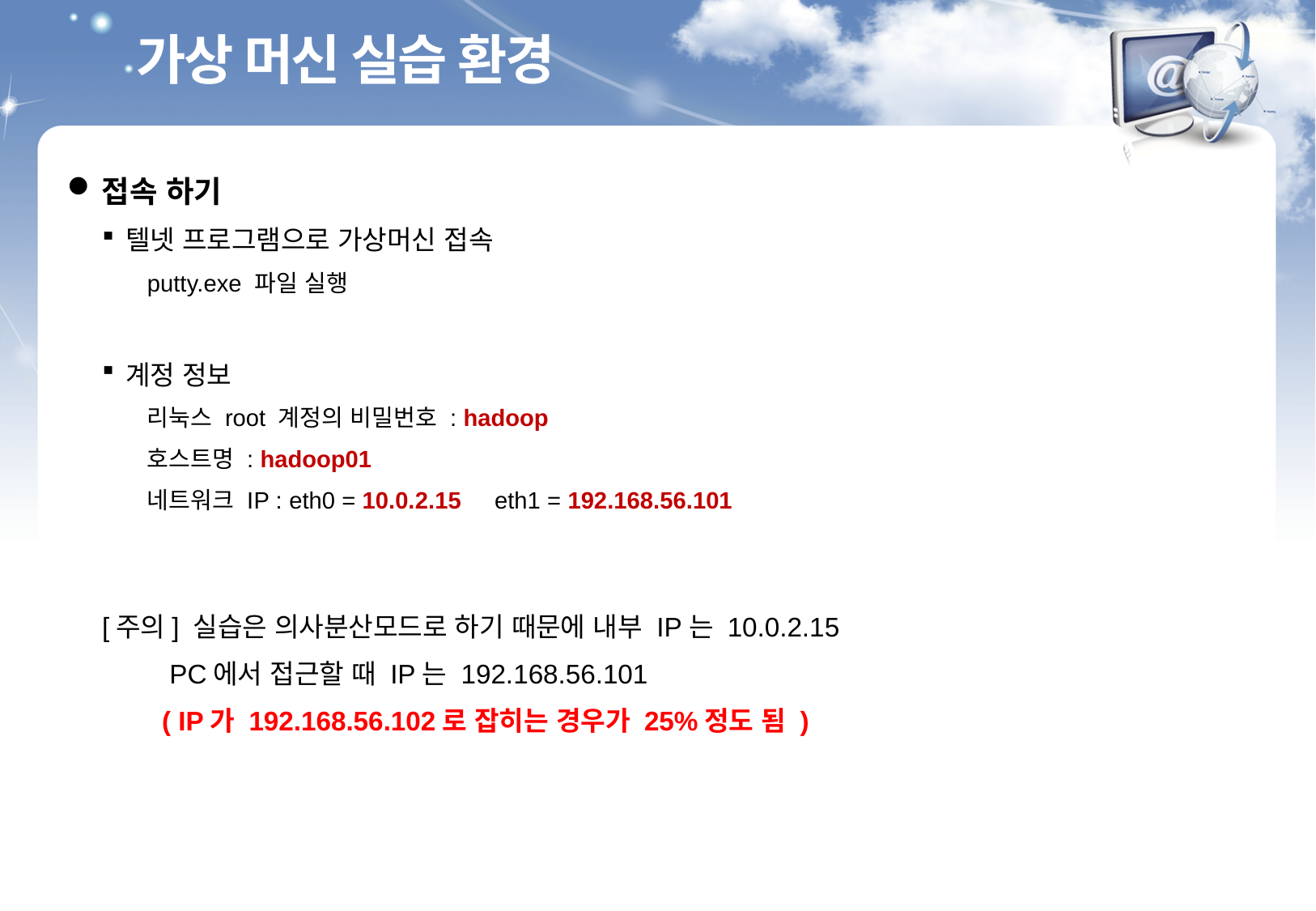

가상 머신 실습 환경
접속 하기
텔넷 프로그램으로 가상머신 접속
putty.exe 파일 실행

계정 정보
리눅스 root 계정의 비밀번호 : hadoop
호스트명 : hadoop01
네트워크 IP : eth0 = 10.0.2.15     eth1 = 192.168.56.101

[주의] 실습은 의사분산모드로 하기 때문에 내부 IP는 10.0.2.15
         PC에서 접근할 때 IP는 192.168.56.101
        ( IP가 192.168.56.102로 잡히는 경우가 25%정도 됨 )